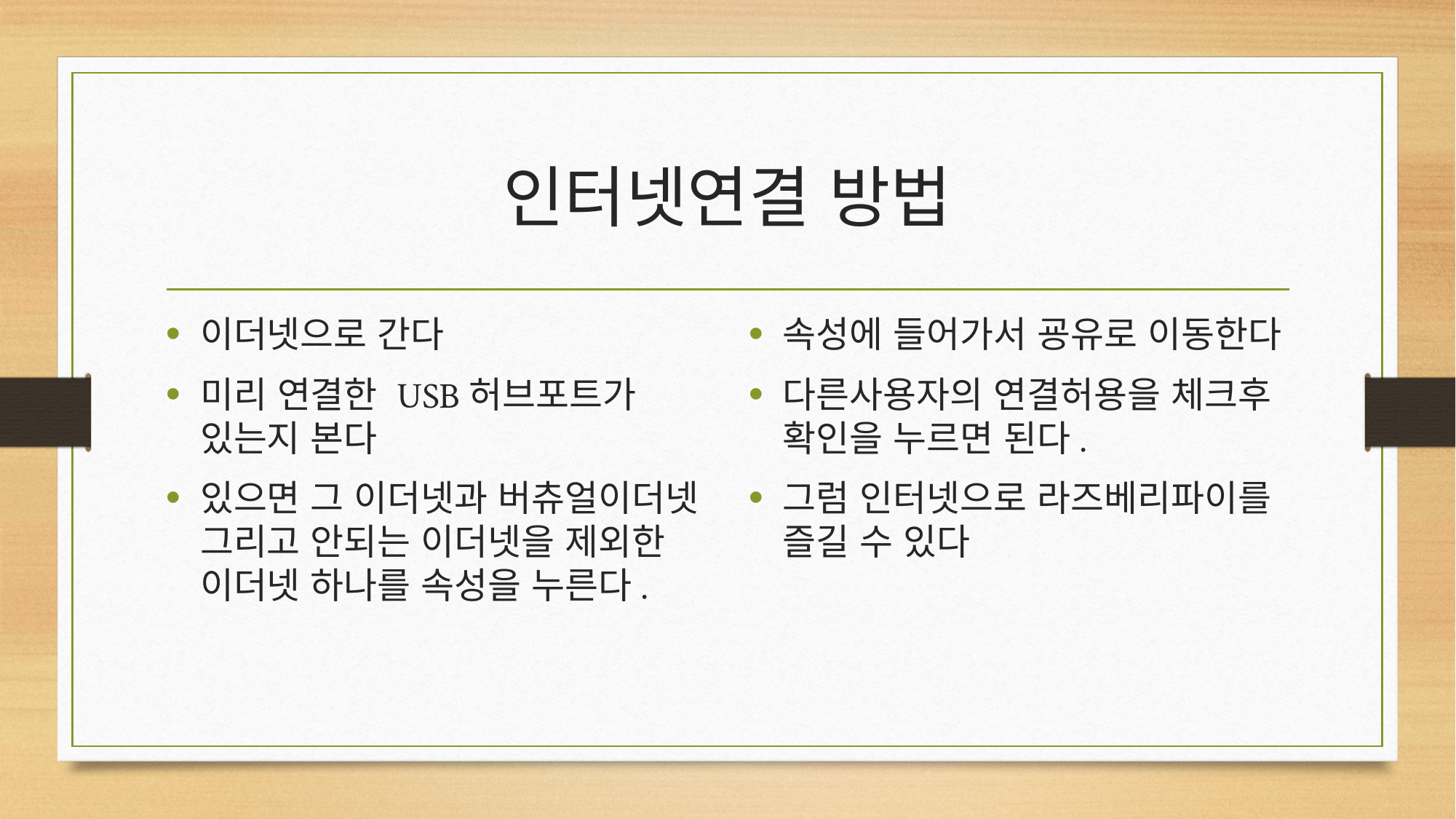

# 인터넷연결 방법
이더넷으로 간다
미리 연결한 USB허브포트가 있는지 본다
있으면 그 이더넷과 버츄얼이더넷 그리고 안되는 이더넷을 제외한 이더넷 하나를 속성을 누른다.

속성에 들어가서 굥유로 이동한다
다른사용자의 연결허용을 체크후 확인을 누르면 된다.
그럼 인터넷으로 라즈베리파이를 즐길 수 있다